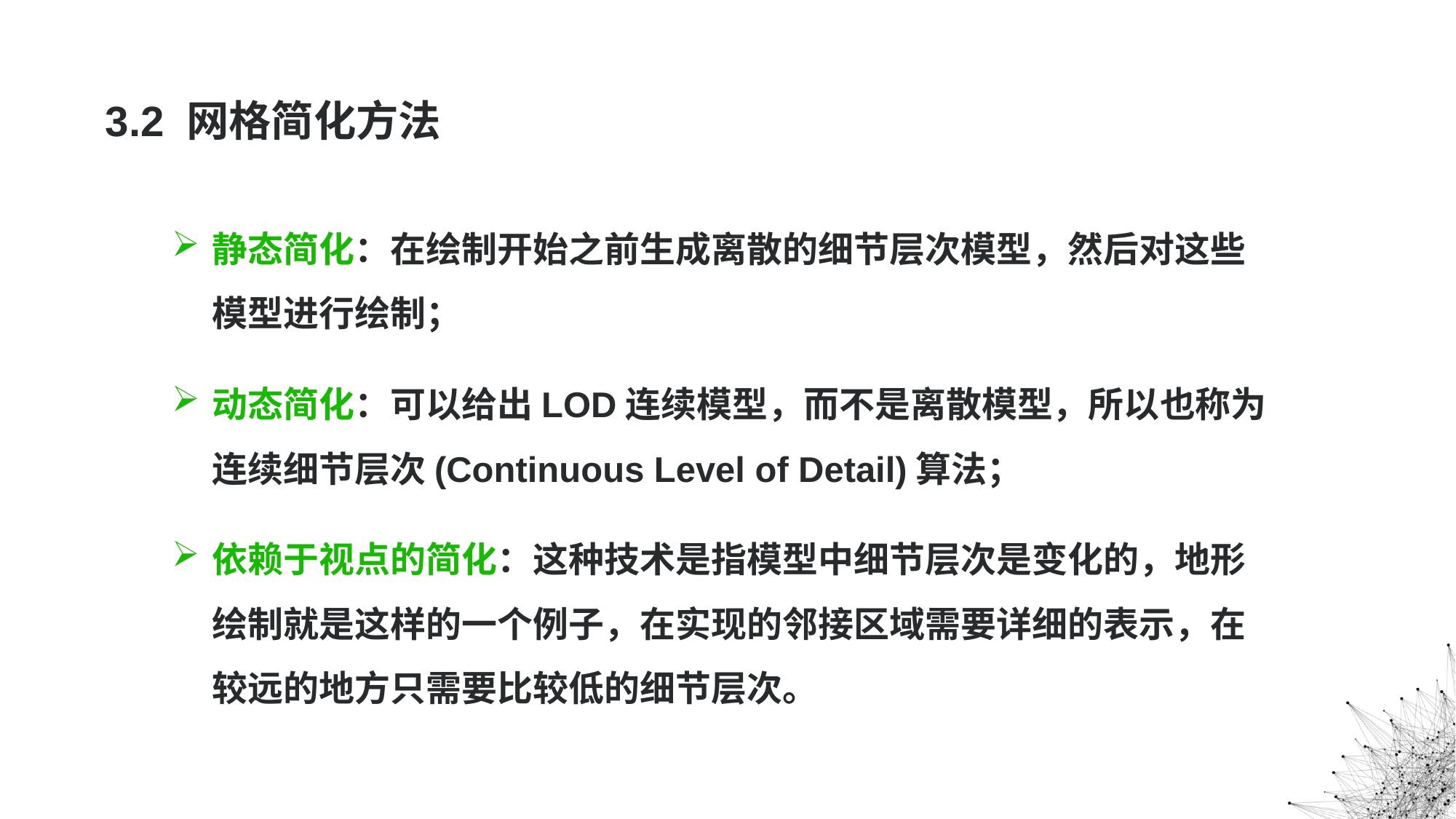

# 3.2 网格简化方法
静态简化：在绘制开始之前生成离散的细节层次模型，然后对这些模型进行绘制；
动态简化：可以给出LOD连续模型，而不是离散模型，所以也称为连续细节层次(Continuous Level of Detail)算法；
依赖于视点的简化：这种技术是指模型中细节层次是变化的，地形绘制就是这样的一个例子，在实现的邻接区域需要详细的表示，在较远的地方只需要比较低的细节层次。